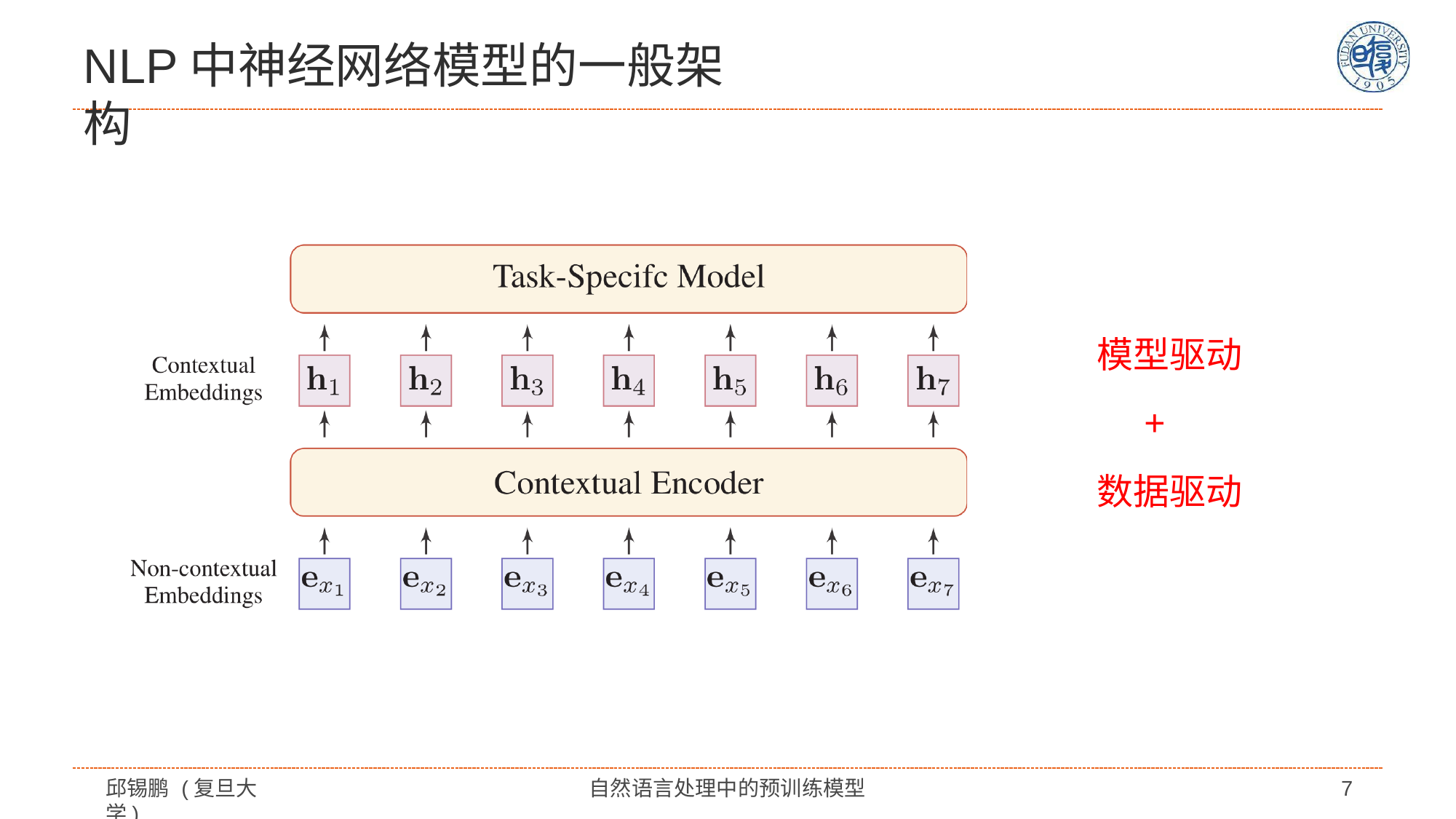

# NLP中神经网络模型的一般架构

模型驱动
+
数据驱动
邱锡鹏 (复旦大学)
自然语言处理中的预训练模型
7